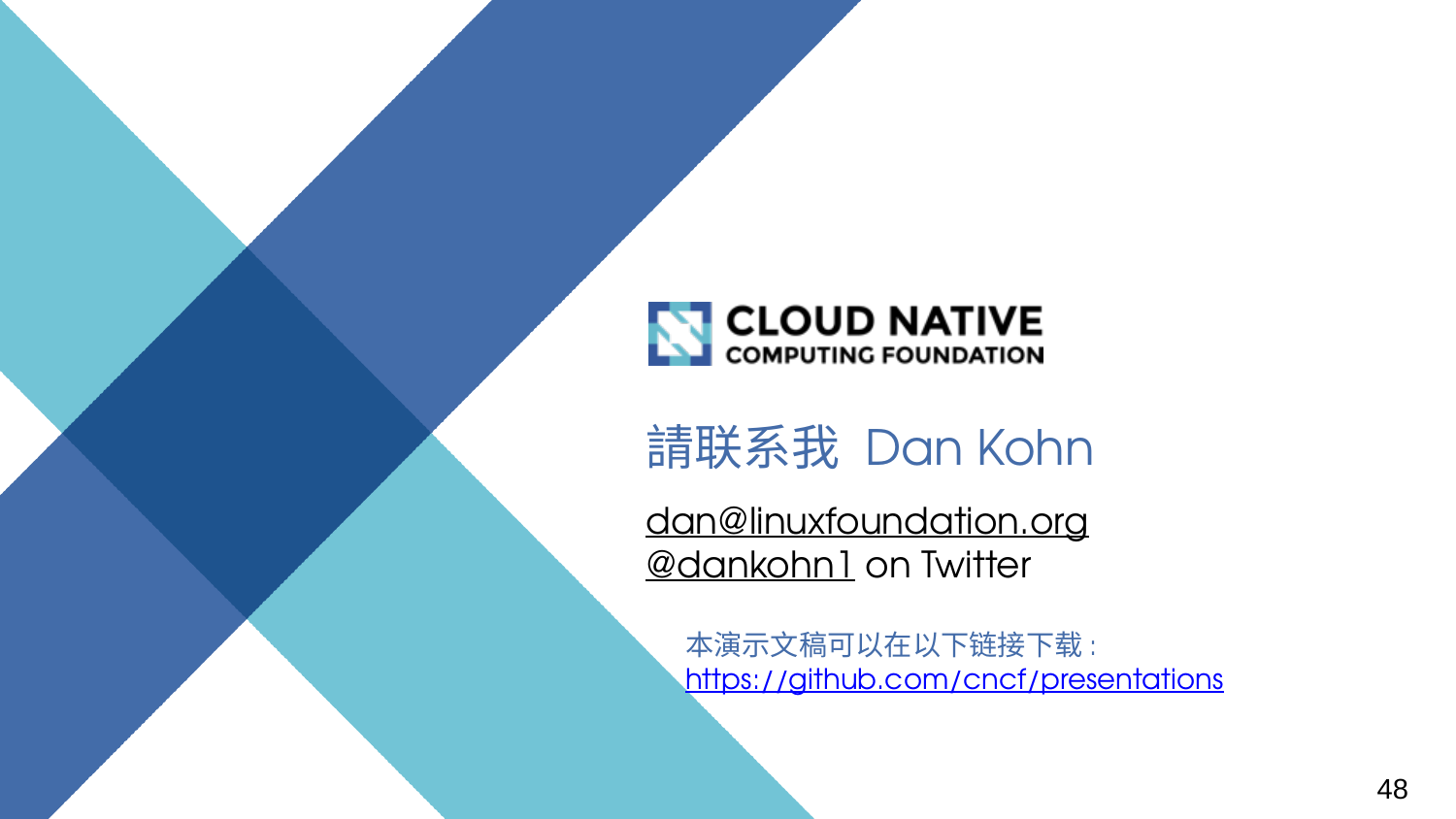

# 請联系我 Dan Kohn
dan@linuxfoundation.org
@dankohn1 on Twitter
本演示文稿可以在以下链接下载:
https://github.com/cncf/presentations
48